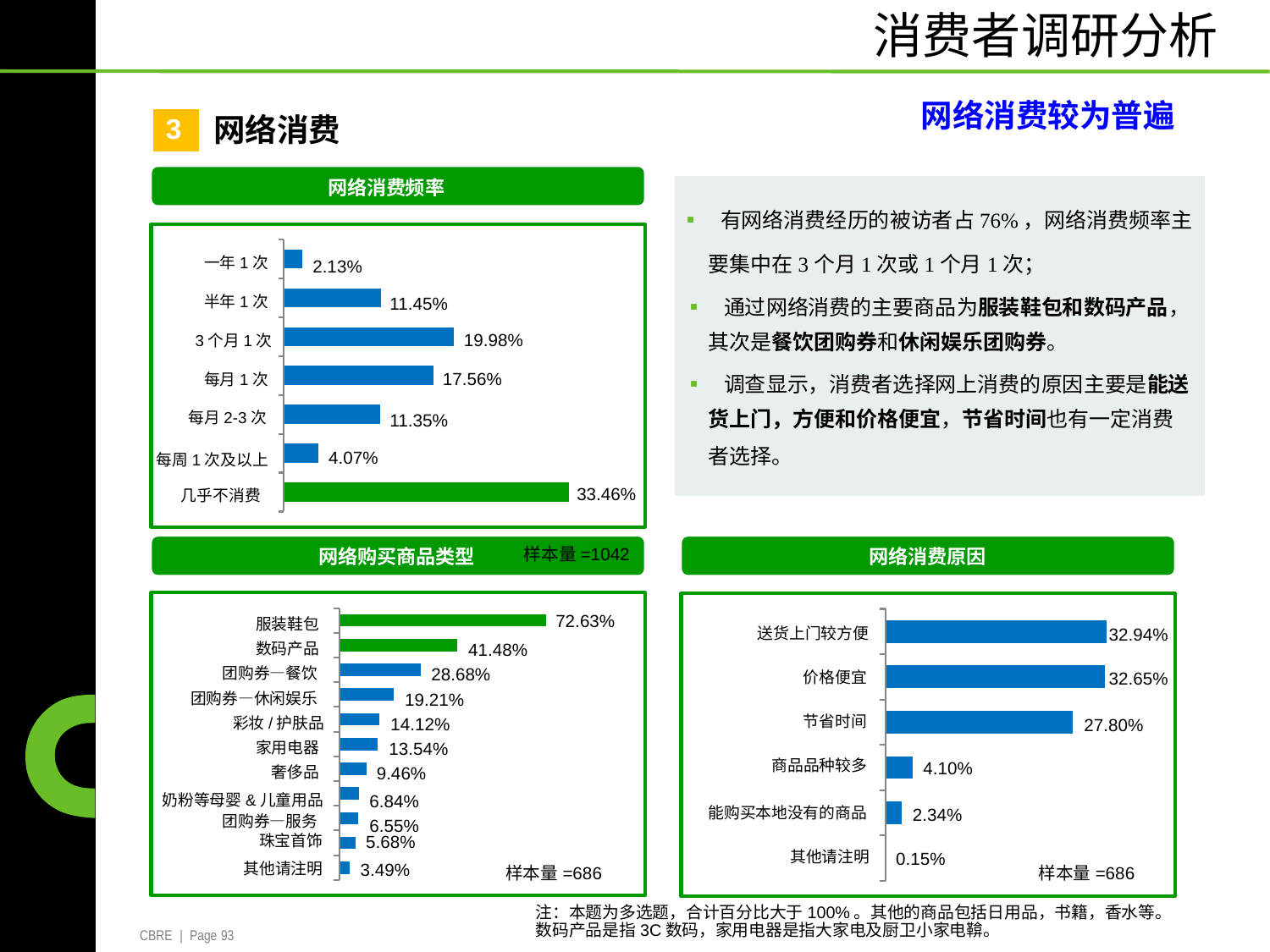

消费者调研分析

网络消费较为普遍
网络消费

3

网络消费频率
	▪   有网络消费经历的被访者占76%，网络消费频率主

	要集中在3个月1次或1个月1次；
▪   通过网络消费的主要商品为服装鞋包和数码产品，
	其次是餐饮团购券和休闲娱乐团购券。
▪   调查显示，消费者选择网上消费的原因主要是能送
	货上门，方便和价格便宜，节省时间也有一定消费
	者选择。
2.13%

	4.07%
				一年1次

				半年1次

			3个月1次

				每月1次

		每月2-3次

每周1次及以上

	几乎不消费

11.45%
		19.98%
	17.56%
11.35%

33.46%

样本量=1042
网络购买商品类型
网络消费原因

72.63%

				服装鞋包
				数码产品
		团购券—餐饮
	团购券—休闲娱乐
			彩妆/护肤品
				家用电器
					奢侈品
奶粉等母婴&儿童用品
		团购券—服务

	32.94%

	32.65%

27.80%
	送货上门较方便

			价格便宜

			节省时间

		商品品种较多

能购买本地没有的商品

						41.48%
					28.68%
				19.21%
			14.12%
		13.54%
	9.46%
6.84%
6.55%

	4.10%

2.34%

	5.68%
3.49%
	珠宝首饰
其他请注明

其他请注明
0.15%

样本量=686
样本量=686

注：本题为多选题，合计百分比大于100%。其他的商品包括日用品，书籍，香水等。
数码产品是指3C数码，家用电器是指大家电及厨卫小家电鞥。
CBRE  |  Page 93